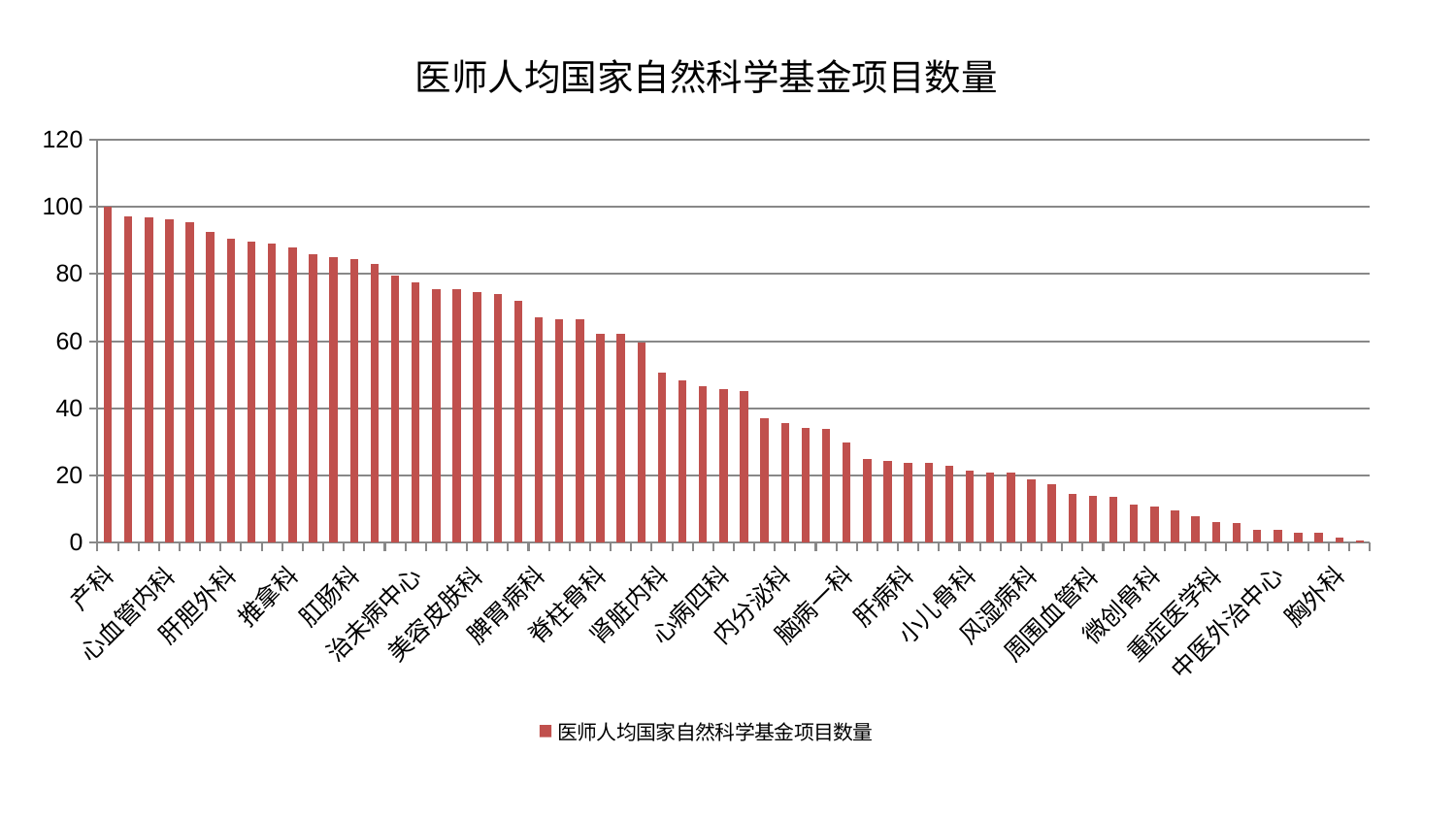

### Chart: 医师人均国家自然科学基金项目数量

| Category | 医师人均国家自然科学基金项目数量 |
|---|---|
| 产科 | 100.00000000000001 |
| 神经内科 | 97.18758705343846 |
| 康复科 | 96.825747088206 |
| 心血管内科 | 96.35041238288639 |
| 运动损伤骨科 | 95.32999311520774 |
| 泌尿外科 | 92.53400865389125 |
| 肝胆外科 | 90.48560544984468 |
| 血液科 | 89.6724013693624 |
| 儿科 | 89.17067999829008 |
| 推拿科 | 87.885914827269 |
| 医院 | 85.95874180856757 |
| 神经外科 | 85.15543922814483 |
| 肛肠科 | 84.5325291897829 |
| 耳鼻喉科 | 82.87906152862642 |
| 关节骨科 | 79.45574577832103 |
| 治未病中心 | 77.5403559996395 |
| 心病二科 | 75.56049455106222 |
| 身心医学科 | 75.52143494899083 |
| 美容皮肤科 | 74.5150988987761 |
| 呼吸内科 | 73.90355705318609 |
| 消化内科 | 71.99904952107704 |
| 脾胃病科 | 67.09275259660959 |
| 心病三科 | 66.55818077726813 |
| 口腔科 | 66.54112113043128 |
| 脊柱骨科 | 62.30491549427342 |
| 东区重症医学科 | 62.264042684353235 |
| 肾病科 | 59.62566953458318 |
| 肾脏内科 | 50.67294172537545 |
| 创伤骨科 | 48.32367549198296 |
| 妇科 | 46.60241898051274 |
| 心病四科 | 45.70667466647952 |
| 针灸科 | 45.013963982382855 |
| 脾胃科消化科合并 | 36.95281913861743 |
| 内分泌科 | 35.72677029681012 |
| 妇科妇二科合并 | 34.29024004113809 |
| 西区重症医学科 | 33.797751584964715 |
| 脑病一科 | 29.936401393118246 |
| 老年医学科 | 24.922956710265275 |
| 脑病三科 | 24.19689887941172 |
| 肝病科 | 23.775158812885753 |
| 男科 | 23.75610060162564 |
| 乳腺甲状腺外科 | 23.00463155028295 |
| 小儿骨科 | 21.33962840466931 |
| 普通外科 | 20.948650598660063 |
| 肿瘤内科 | 20.789184676423062 |
| 风湿病科 | 18.900413657851434 |
| 综合内科 | 17.33543490725579 |
| 妇二科 | 14.583989594330475 |
| 周围血管科 | 14.017650847504335 |
| 东区肾病科 | 13.61952881505517 |
| 心病一科 | 11.419744188046188 |
| 微创骨科 | 10.802734261539664 |
| 脑病二科 | 9.662075636201868 |
| 骨科 | 7.834305292458594 |
| 重症医学科 | 6.0238265037855205 |
| 眼科 | 5.912654066141647 |
| 中医经典科 | 3.9368320561576358 |
| 中医外治中心 | 3.8246830062385815 |
| 小儿推拿科 | 2.840806673739444 |
| 显微骨科 | 2.8344656294867097 |
| 胸外科 | 1.4065863319407554 |
| 皮肤科 | 0.504358743677206 |
201